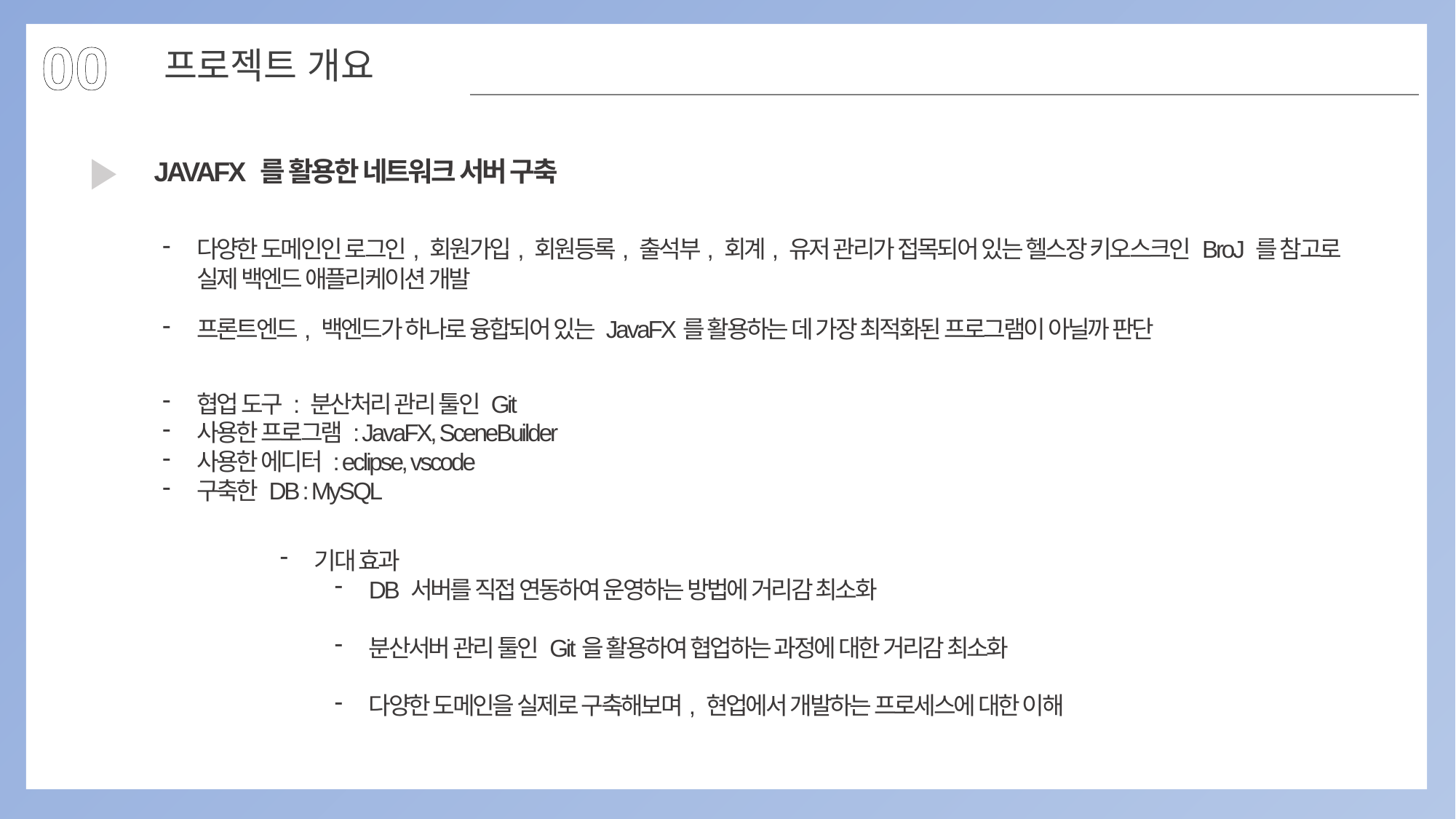

00

프로젝트 개요
▶
JAVAFX 를 활용한 네트워크 서버 구축
다양한 도메인인 로그인, 회원가입, 회원등록, 출석부, 회계, 유저 관리가 접목되어 있는 헬스장 키오스크인 BroJ 를 참고로 실제 백엔드 애플리케이션 개발
프론트엔드, 백엔드가 하나로 융합되어 있는 JavaFX를 활용하는 데 가장 최적화된 프로그램이 아닐까 판단

협업 도구 : 분산처리 관리 툴인 Git
사용한 프로그램 : JavaFX, SceneBuilder
사용한 에디터 : eclipse, vscode
구축한 DB : MySQL

기대 효과
DB 서버를 직접 연동하여 운영하는 방법에 거리감 최소화

분산서버 관리 툴인 Git을 활용하여 협업하는 과정에 대한 거리감 최소화

다양한 도메인을 실제로 구축해보며, 현업에서 개발하는 프로세스에 대한 이해